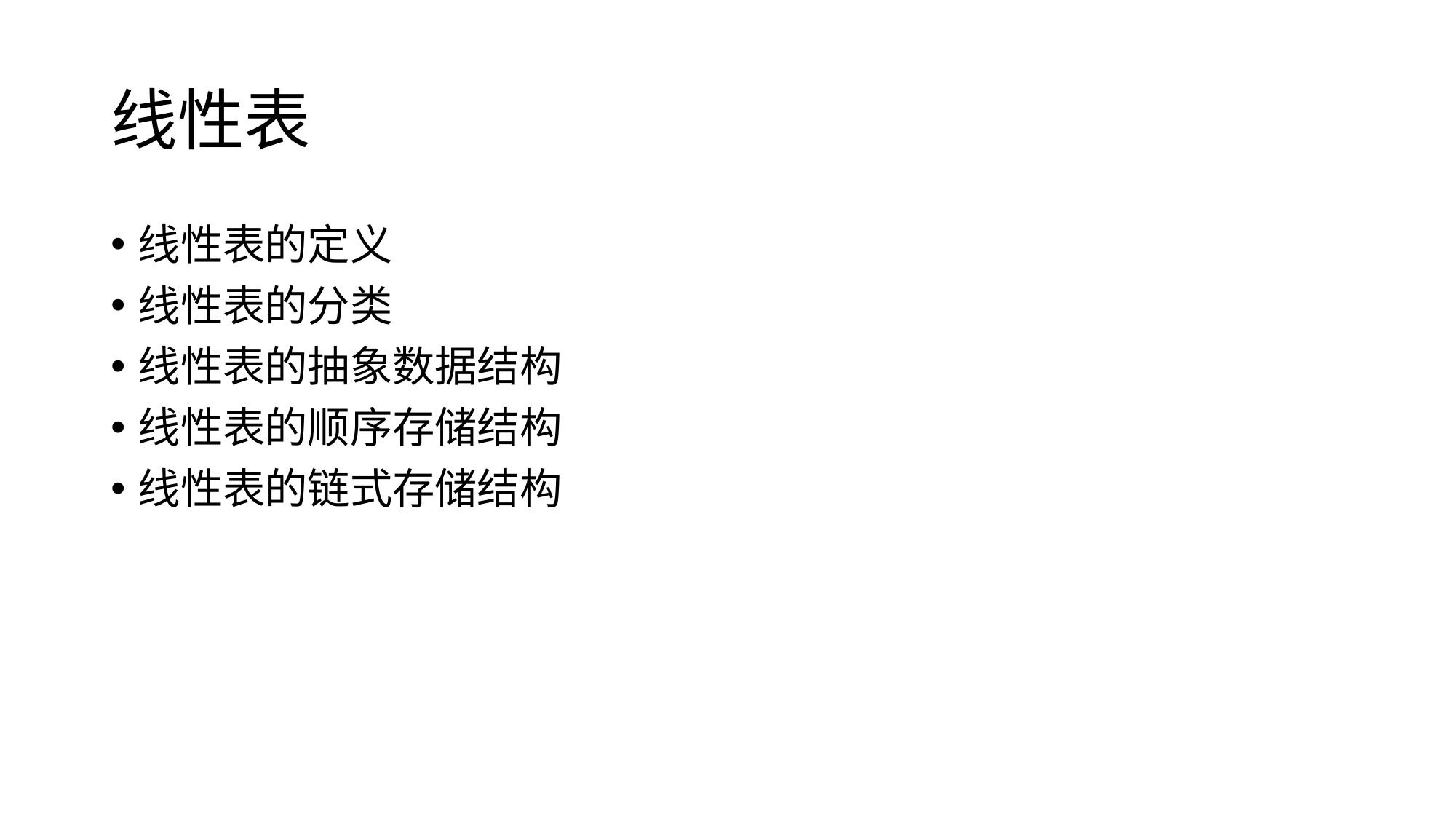

# 线性表
线性表的定义
线性表的分类
线性表的抽象数据结构
线性表的顺序存储结构
线性表的链式存储结构